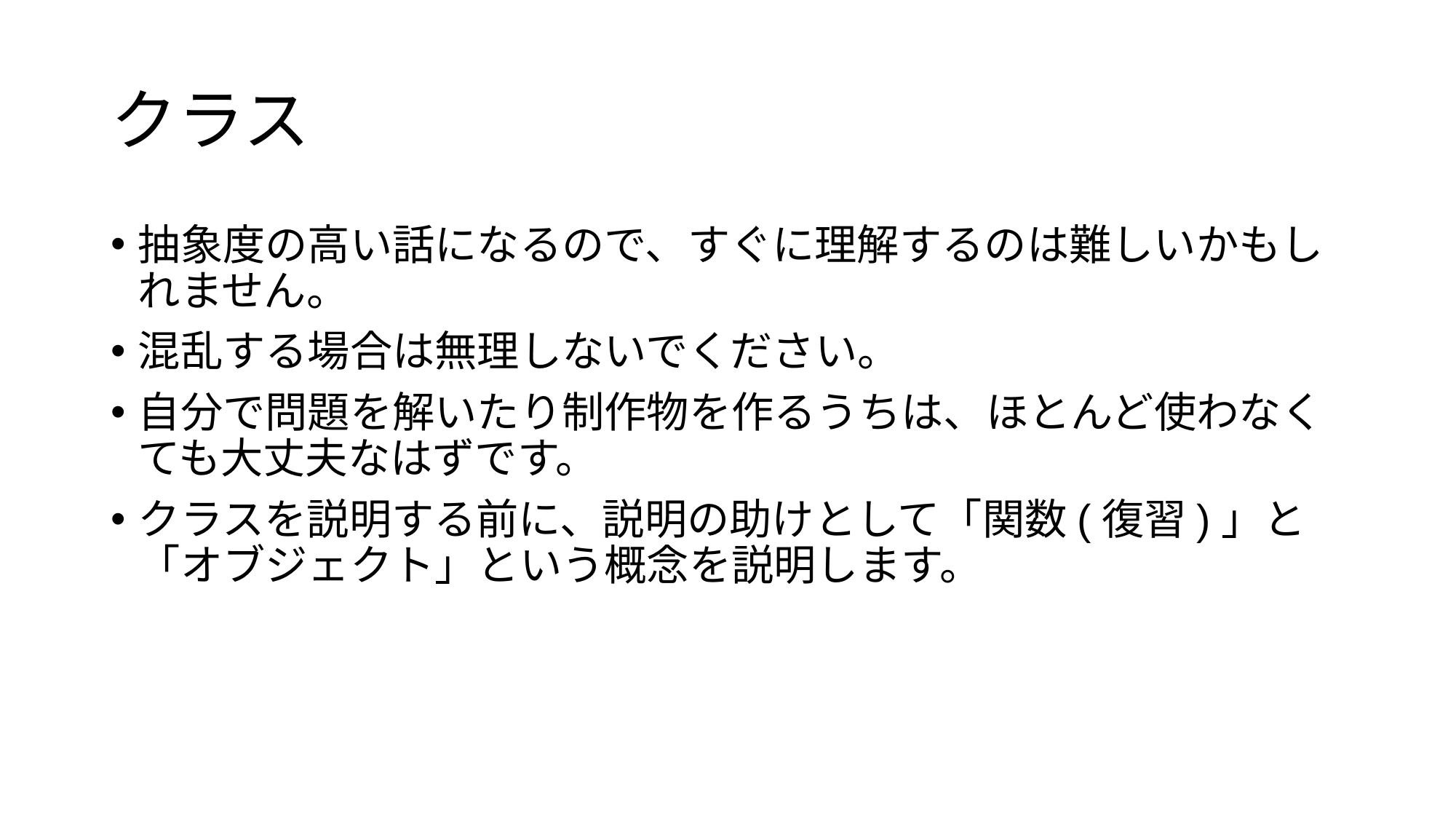

# クラス
抽象度の高い話になるので、すぐに理解するのは難しいかもしれません。
混乱する場合は無理しないでください。
自分で問題を解いたり制作物を作るうちは、ほとんど使わなくても大丈夫なはずです。
クラスを説明する前に、説明の助けとして「関数(復習)」と「オブジェクト」という概念を説明します。